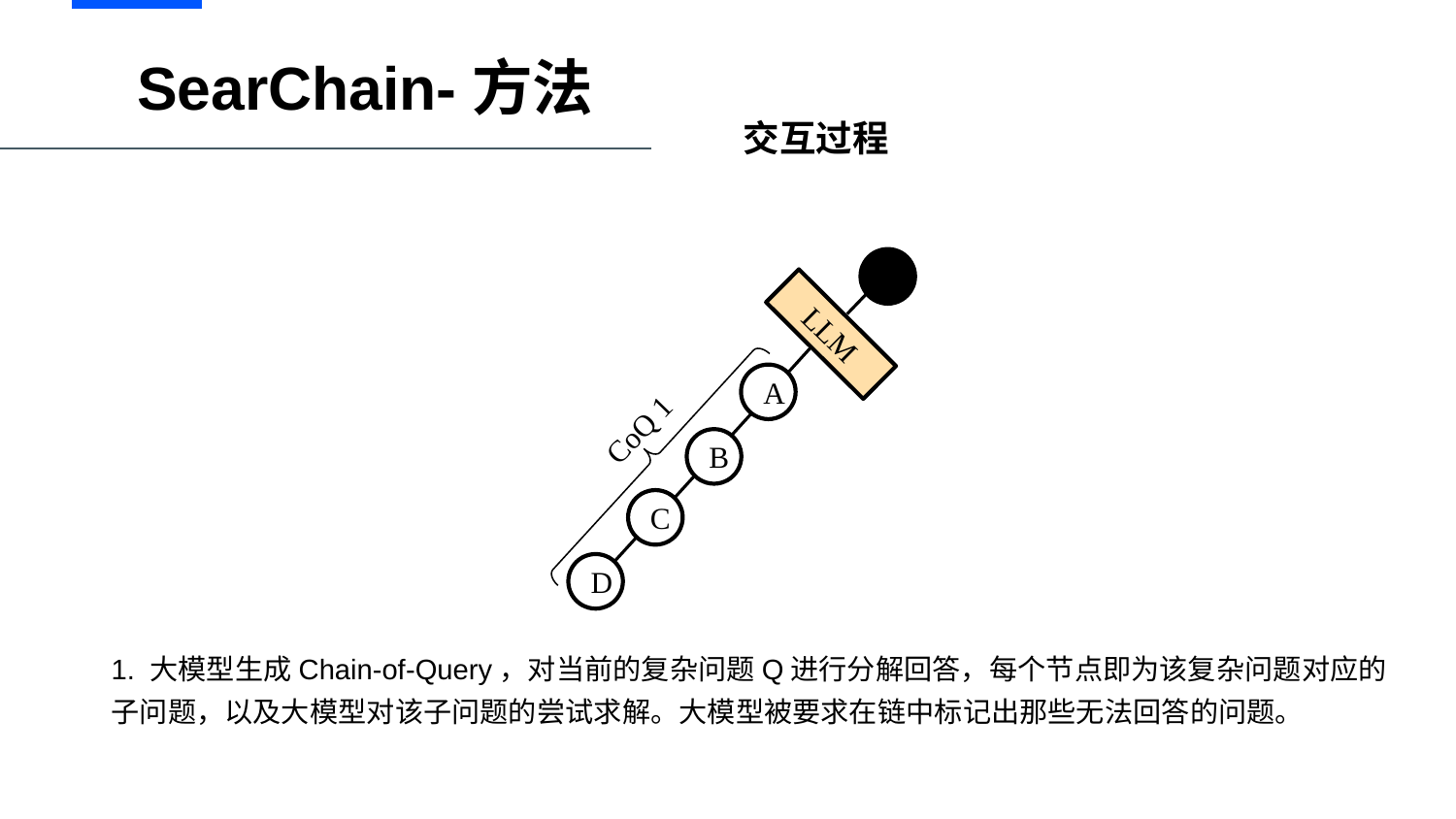

# SearChain-方法
交互过程

LLM
A
CoQ 1
B
C
D
1. 大模型生成Chain-of-Query，对当前的复杂问题Q进行分解回答，每个节点即为该复杂问题对应的子问题，以及大模型对该子问题的尝试求解。大模型被要求在链中标记出那些无法回答的问题。